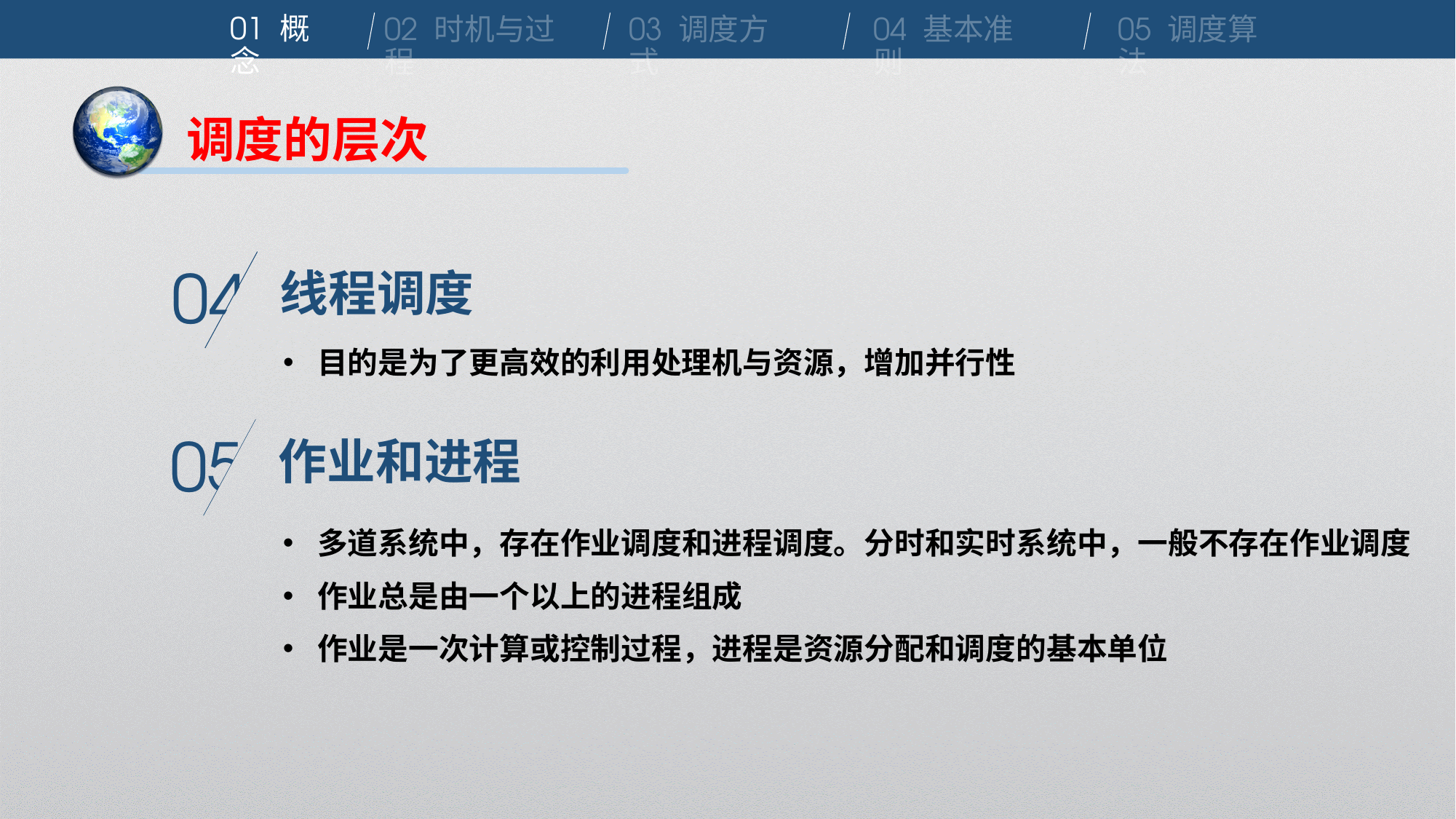

01 概念
02 时机与过程
03 调度方式
04 基本准则
05 调度算法
调度的层次
线程调度

04
目的是为了更高效的利用处理机与资源，增加并行性
作业和进程

05
多道系统中，存在作业调度和进程调度。分时和实时系统中，一般不存在作业调度
作业总是由一个以上的进程组成
作业是一次计算或控制过程，进程是资源分配和调度的基本单位